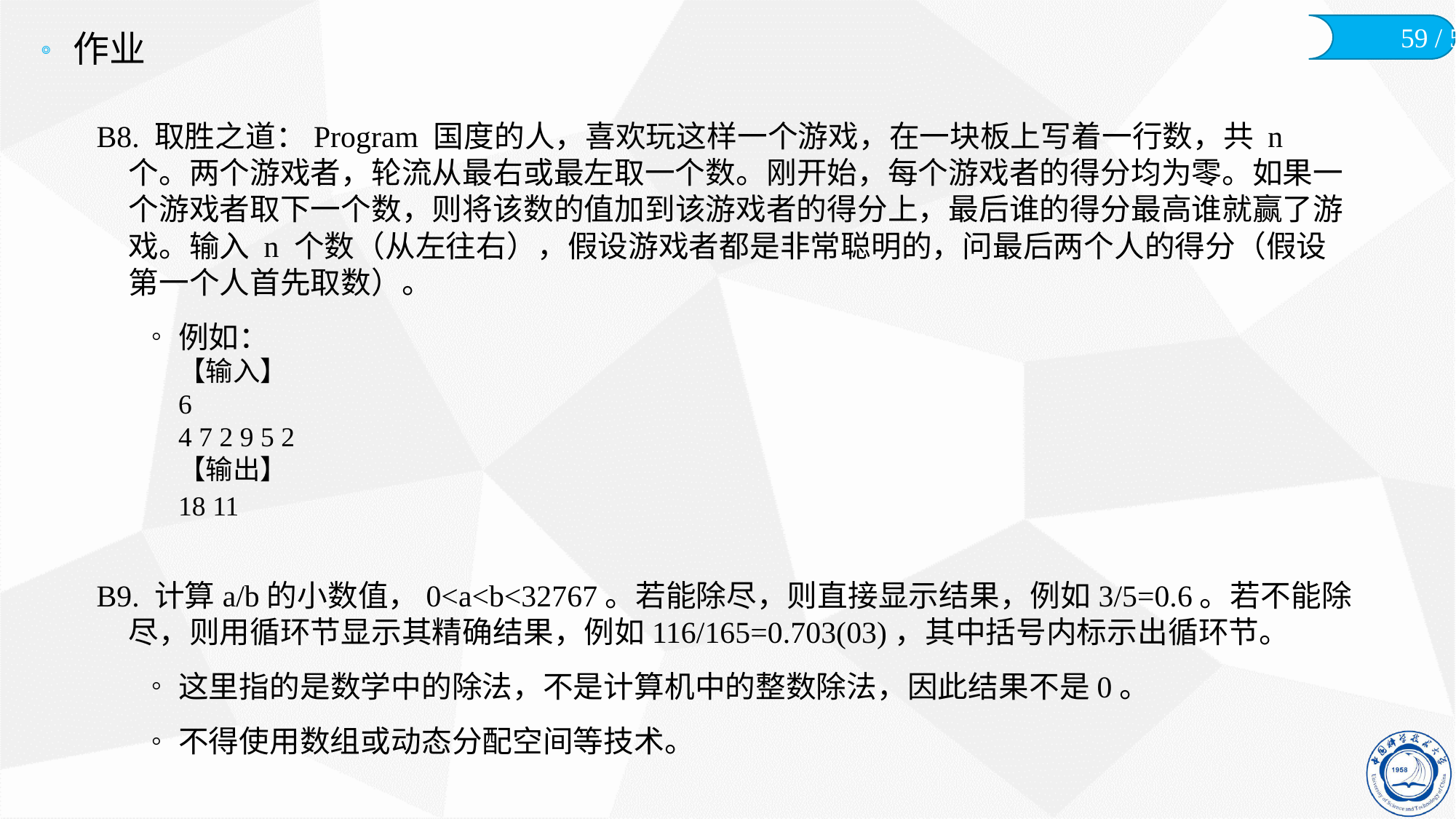

# 作业
B8. 取胜之道：Program 国度的人，喜欢玩这样一个游戏，在一块板上写着一行数，共 n 个。两个游戏者，轮流从最右或最左取一个数。刚开始，每个游戏者的得分均为零。如果一个游戏者取下一个数，则将该数的值加到该游戏者的得分上，最后谁的得分最高谁就赢了游戏。输入 n 个数（从左往右），假设游戏者都是非常聪明的，问最后两个人的得分（假设第一个人首先取数）。
例如：
【输入】
6
4 7 2 9 5 2
【输出】
18 11
B9. 计算a/b的小数值，0<a<b<32767。若能除尽，则直接显示结果，例如3/5=0.6。若不能除尽，则用循环节显示其精确结果，例如116/165=0.703(03)，其中括号内标示出循环节。
这里指的是数学中的除法，不是计算机中的整数除法，因此结果不是0。
不得使用数组或动态分配空间等技术。